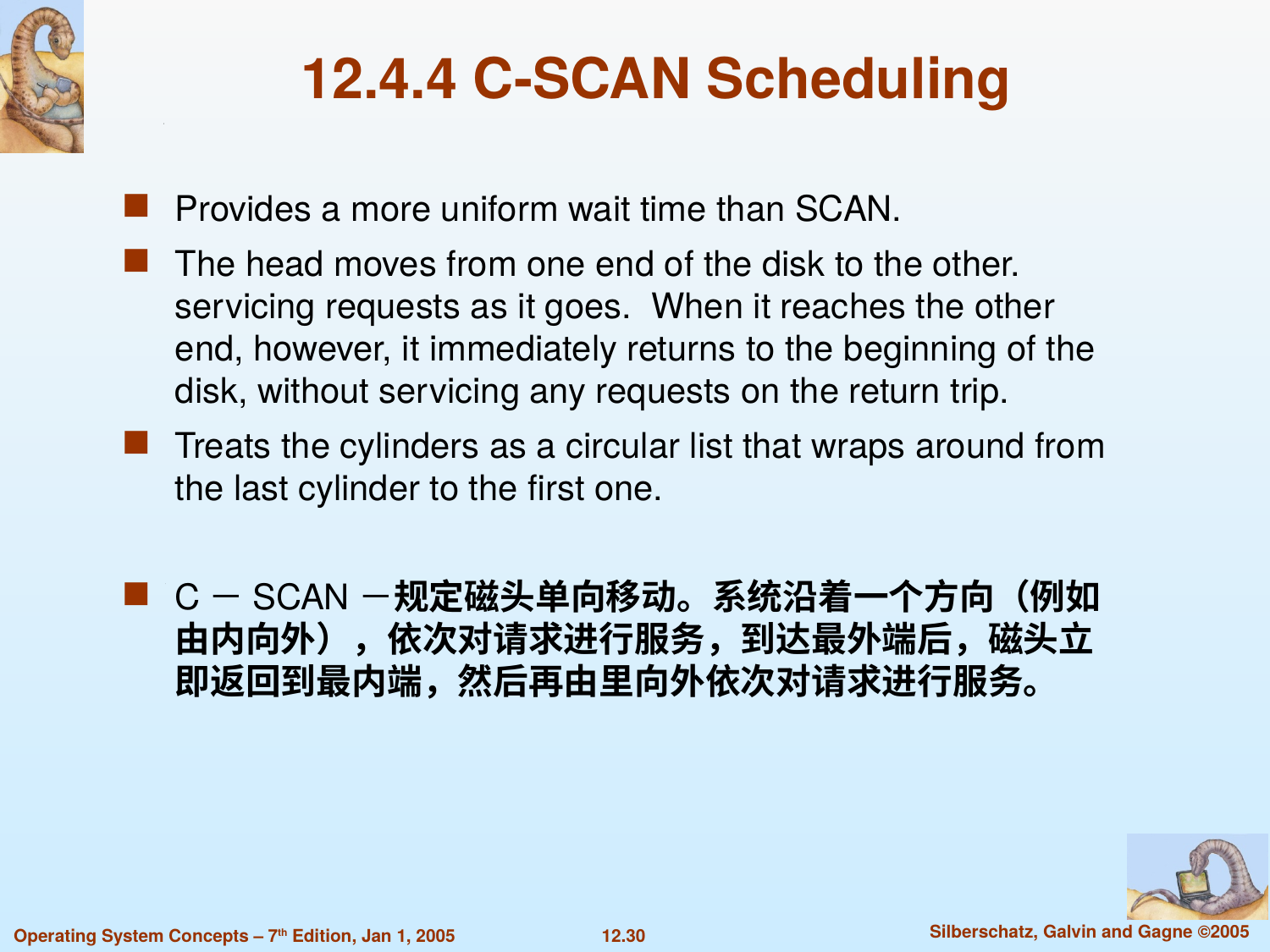

# 12.4.4 C-SCAN Scheduling
Provides a more uniform wait time than SCAN.
The head moves from one end of the disk to the other. servicing requests as it goes.  When it reaches the other end, however, it immediately returns to the beginning of the disk, without servicing any requests on the return trip.
Treats the cylinders as a circular list that wraps around from the last cylinder to the first one.

C－SCAN－规定磁头单向移动。系统沿着一个方向（例如由内向外），依次对请求进行服务，到达最外端后，磁头立即返回到最内端，然后再由里向外依次对请求进行服务。